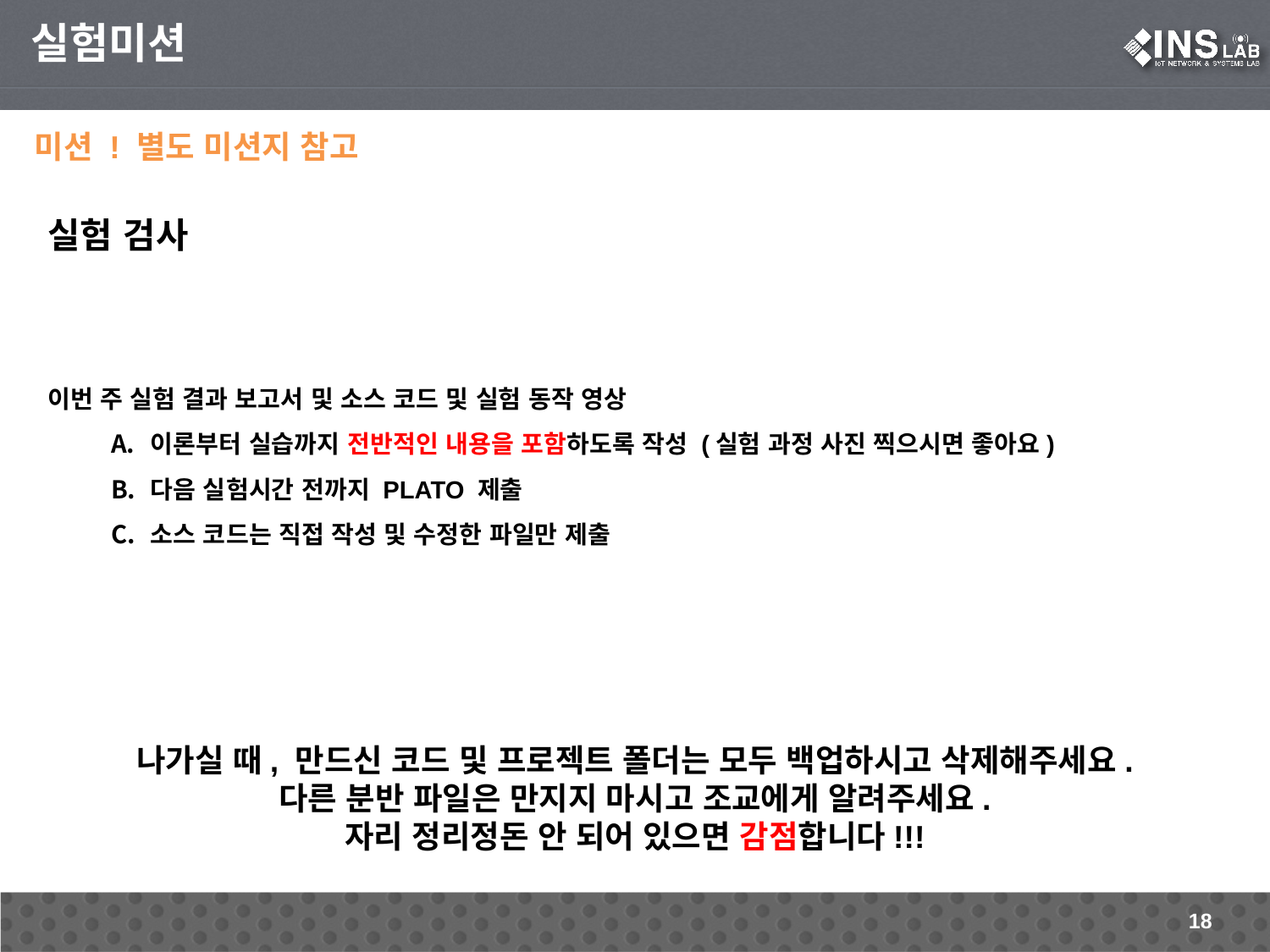

실험미션
미션 ! 별도 미션지 참고
실험 검사
이번 주 실험 결과 보고서 및 소스 코드 및 실험 동작 영상
이론부터 실습까지 전반적인 내용을 포함하도록 작성 (실험 과정 사진 찍으시면 좋아요)
다음 실험시간 전까지 PLATO 제출
소스 코드는 직접 작성 및 수정한 파일만 제출
나가실 때, 만드신 코드 및 프로젝트 폴더는 모두 백업하시고 삭제해주세요.
다른 분반 파일은 만지지 마시고 조교에게 알려주세요.
자리 정리정돈 안 되어 있으면 감점합니다!!!
18